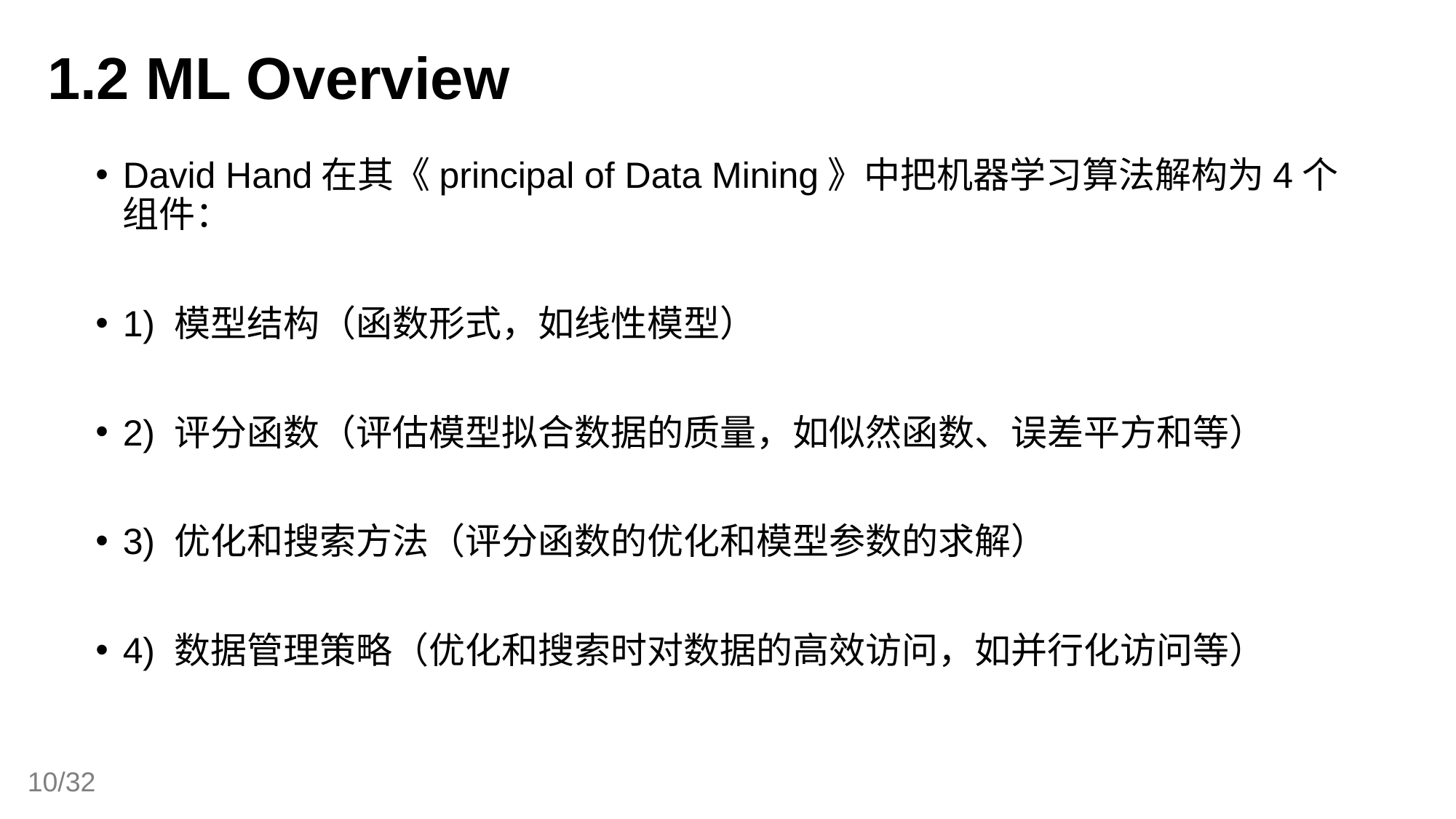

1.2 ML Overview
David Hand在其《principal of Data Mining》中把机器学习算法解构为4个组件：

1) 模型结构（函数形式，如线性模型）

2) 评分函数（评估模型拟合数据的质量，如似然函数、误差平方和等）

3) 优化和搜索方法（评分函数的优化和模型参数的求解）

4) 数据管理策略（优化和搜索时对数据的高效访问，如并行化访问等）
10/32